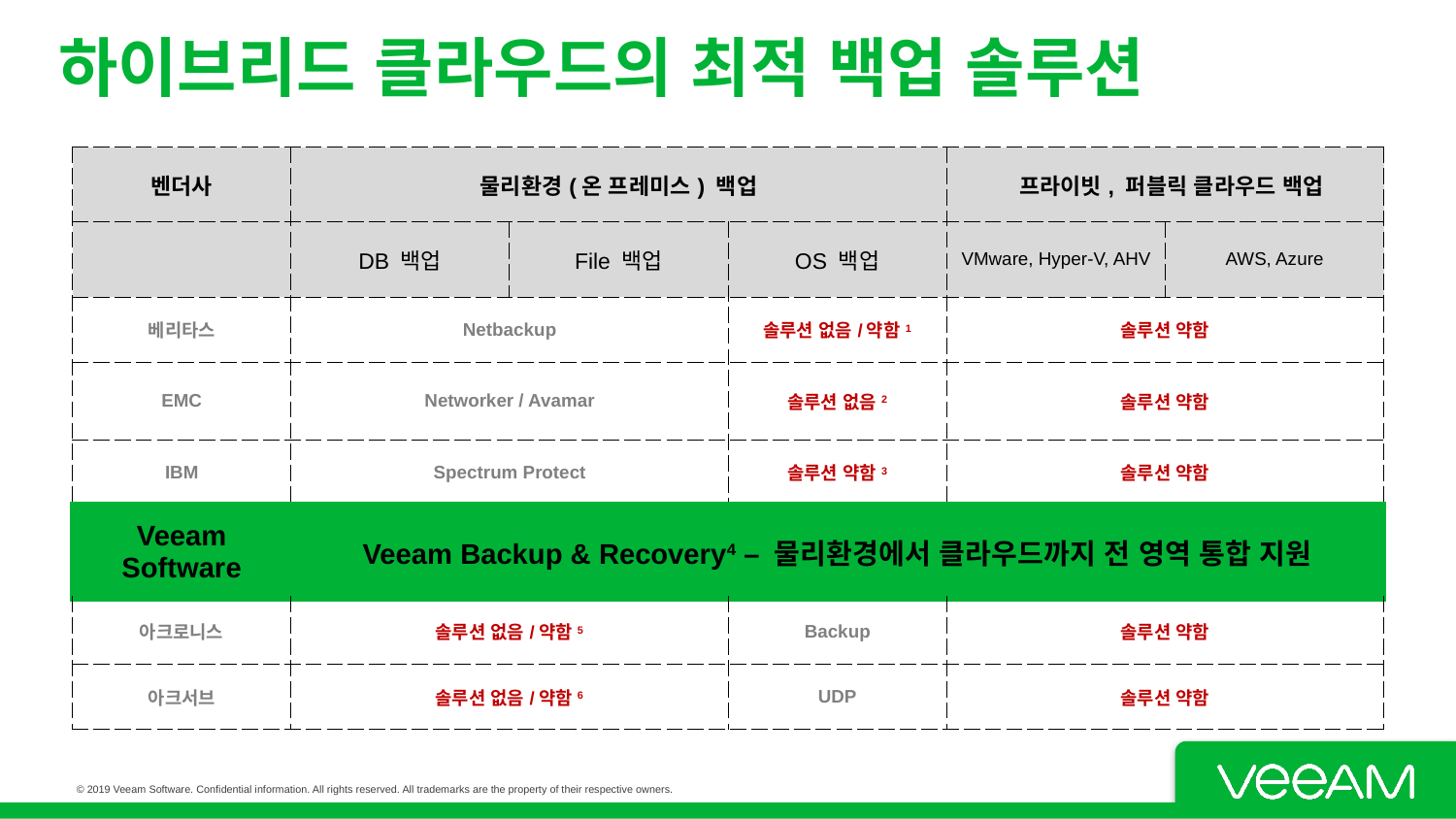

# 하이브리드 클라우드의 최적 백업 솔루션
| 벤더사 | 물리환경(온 프레미스) 백업 |  |  | 프라이빗, 퍼블릭 클라우드 백업 |  |
| --- | --- | --- | --- | --- | --- |
|  | DB 백업 | File 백업 | OS 백업 | VMware, Hyper-V, AHV | AWS, Azure |
| 베리타스 | Netbackup |  | 솔루션 없음/약함1 | 솔루션 약함 |  |
| EMC | Networker / Avamar |  | 솔루션 없음2 | 솔루션 약함 |  |
| IBM | Spectrum Protect |  | 솔루션 약함3 | 솔루션 약함 |  |
| Veeam Software | Veeam Backup & Recovery4 – 물리환경에서 클라우드까지 전 영역 통합 지원 |  |  |  |  |
| 아크로니스 | 솔루션 없음/약함5 |  | Backup | 솔루션 약함 |  |
| 아크서브 | 솔루션 없음/약함6 |  | UDP | 솔루션 약함 |  |